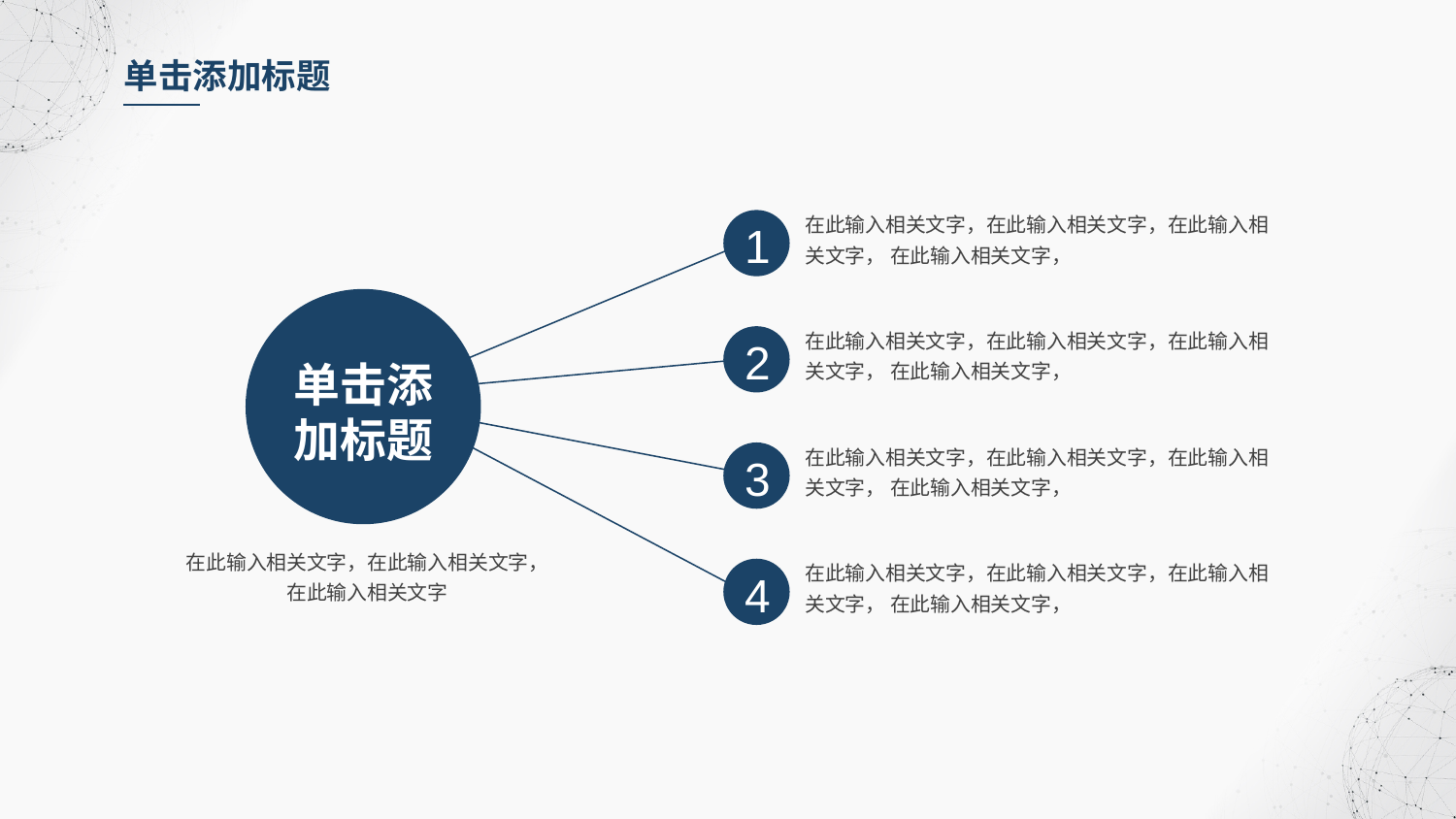

单击添加标题
在此输入相关文字，在此输入相关文字，在此输入相关文字， 在此输入相关文字，
1

单击添
加标题
在此输入相关文字，在此输入相关文字，在此输入相关文字， 在此输入相关文字，
2

在此输入相关文字，在此输入相关文字，在此输入相关文字， 在此输入相关文字，
3

在此输入相关文字，在此输入相关文字，在此输入相关文字
在此输入相关文字，在此输入相关文字，在此输入相关文字， 在此输入相关文字，
4